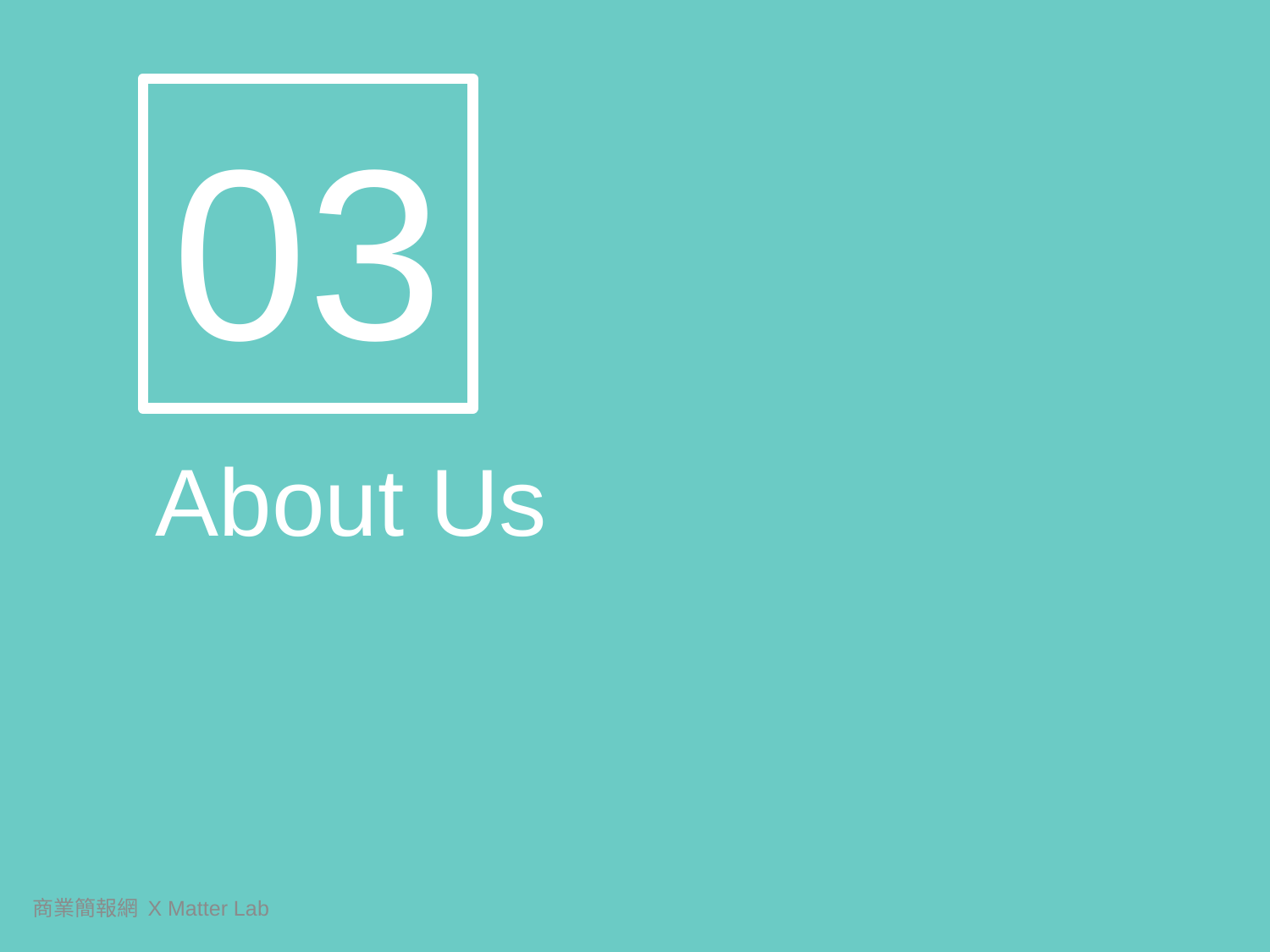

03
About Us
商業簡報網 X Matter Lab
51